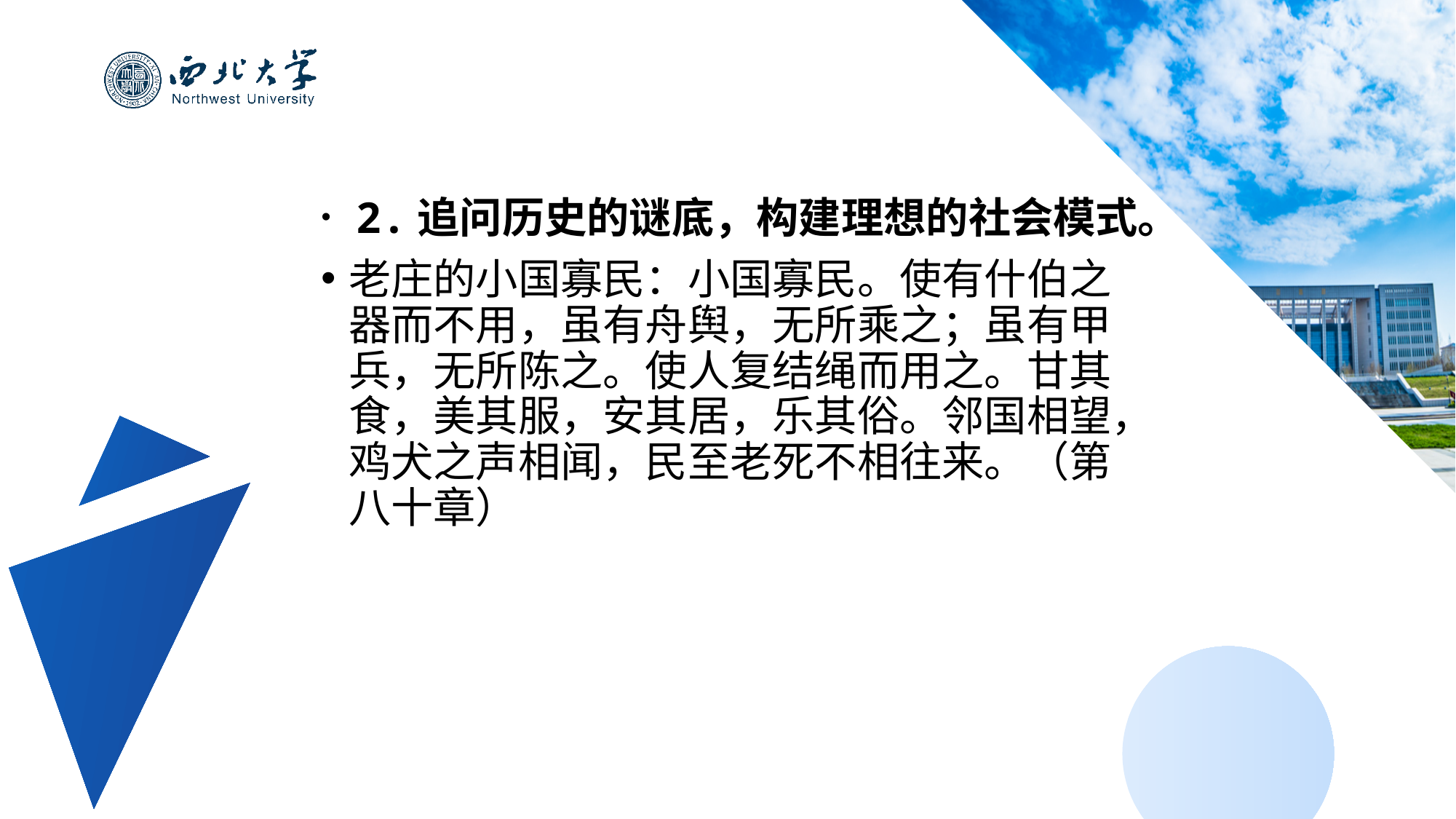

2.追问历史的谜底，构建理想的社会模式。
老庄的小国寡民：小国寡民。使有什伯之器而不用，虽有舟舆，无所乘之；虽有甲兵，无所陈之。使人复结绳而用之。甘其食，美其服，安其居，乐其俗。邻国相望，鸡犬之声相闻，民至老死不相往来。（第八十章）